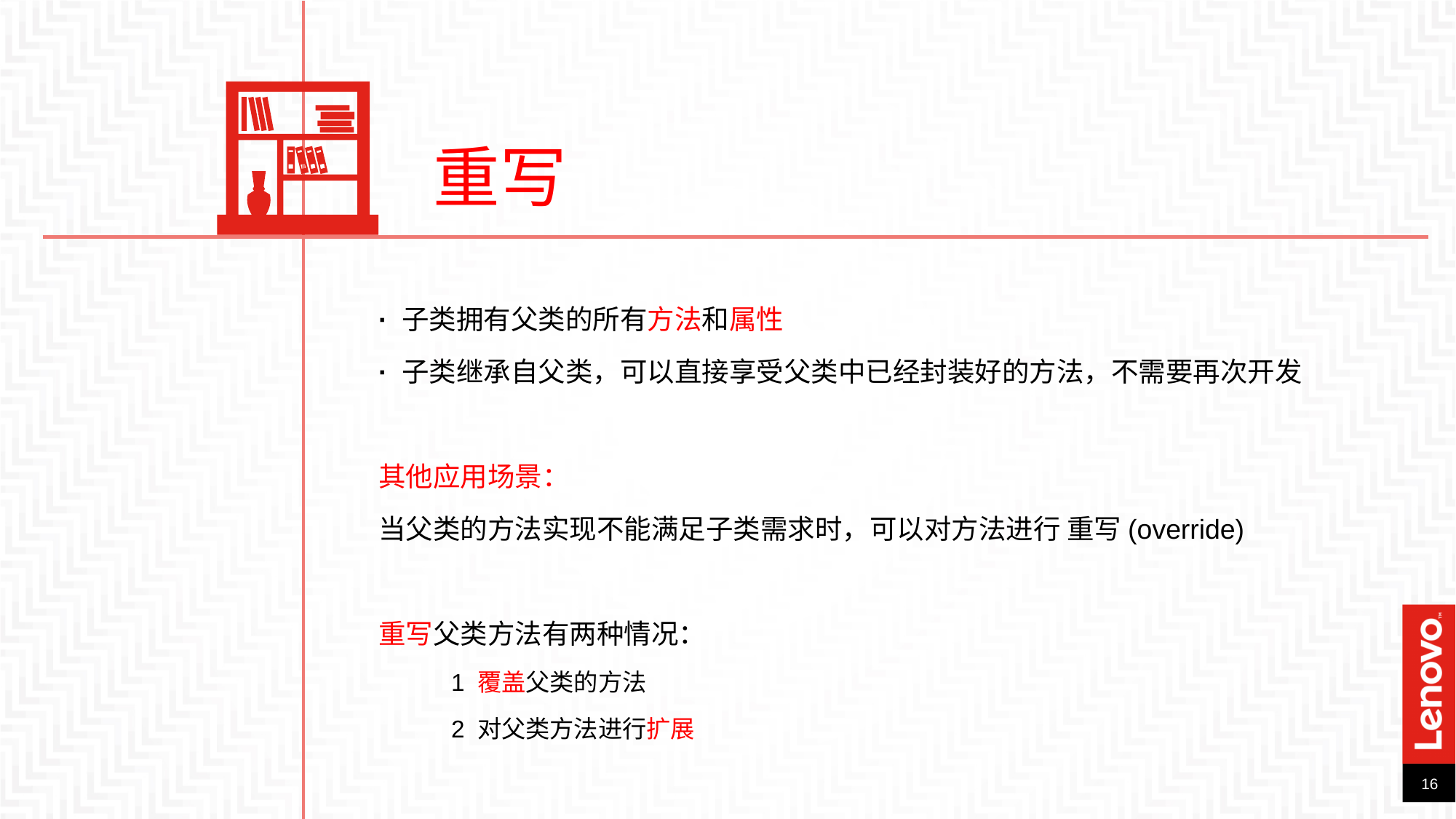

重写
· 子类拥有父类的所有方法和属性
· 子类继承自父类，可以直接享受父类中已经封装好的方法，不需要再次开发

其他应用场景：
当父类的方法实现不能满足子类需求时，可以对方法进行 重写(override)

重写父类方法有两种情况：
1 覆盖父类的方法
2 对父类方法进行扩展